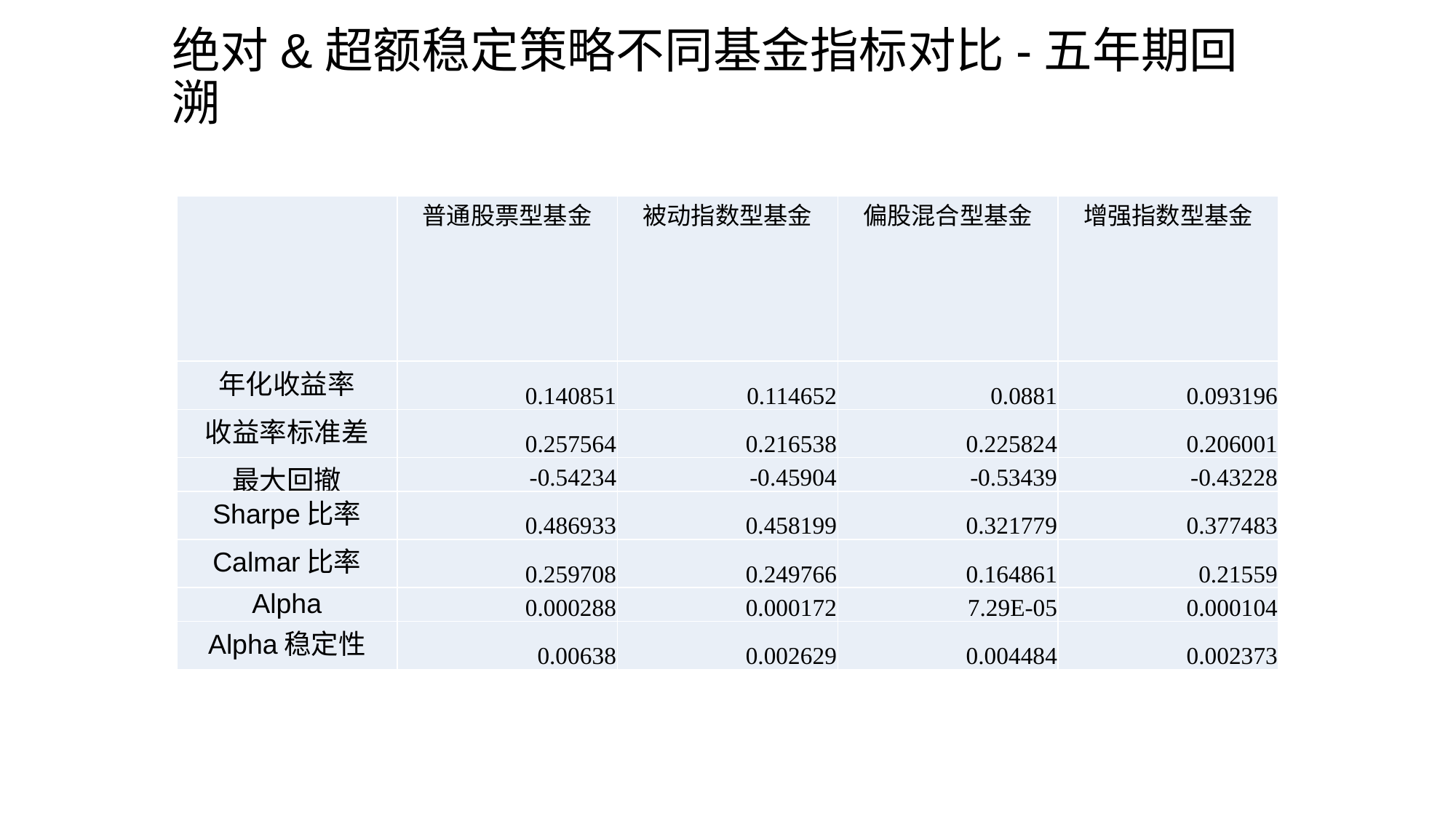

# 绝对&超额稳定策略不同基金指标对比-五年期回溯
|  | 普通股票型基金 | 被动指数型基金 | 偏股混合型基金 | 增强指数型基金 |
| --- | --- | --- | --- | --- |
| 年化收益率 | 0.140851 | 0.114652 | 0.0881 | 0.093196 |
| 收益率标准差 | 0.257564 | 0.216538 | 0.225824 | 0.206001 |
| 最大回撤 | -0.54234 | -0.45904 | -0.53439 | -0.43228 |
| Sharpe比率 | 0.486933 | 0.458199 | 0.321779 | 0.377483 |
| Calmar比率 | 0.259708 | 0.249766 | 0.164861 | 0.21559 |
| Alpha | 0.000288 | 0.000172 | 7.29E-05 | 0.000104 |
| Alpha稳定性 | 0.00638 | 0.002629 | 0.004484 | 0.002373 |